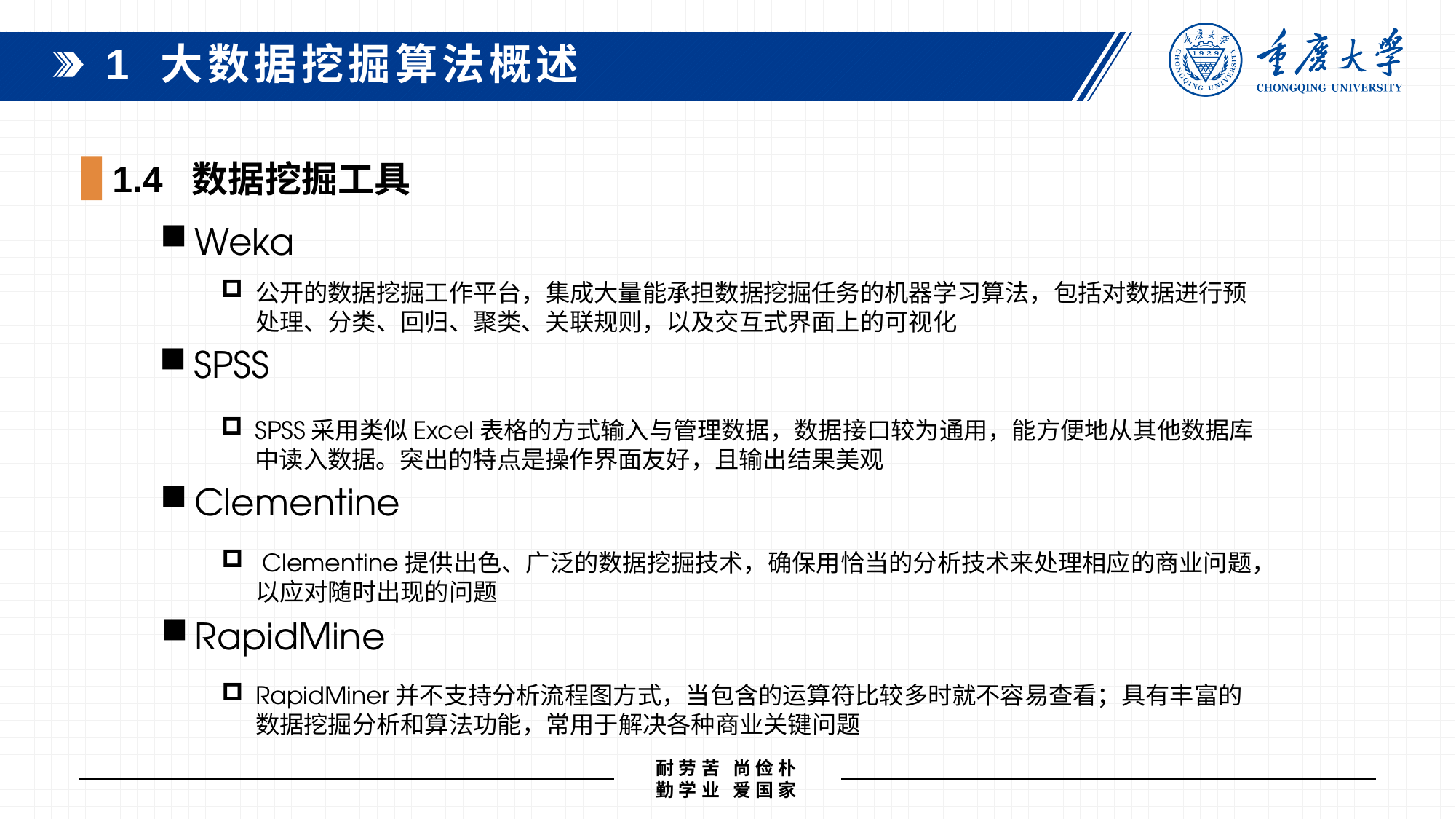

1 大数据挖掘算法概述
1.4  数据挖掘工具
Weka
公开的数据挖掘工作平台，集成大量能承担数据挖掘任务的机器学习算法，包括对数据进行预处理、分类、回归、聚类、关联规则，以及交互式界面上的可视化
SPSS
SPSS采用类似Excel表格的方式输入与管理数据，数据接口较为通用，能方便地从其他数据库中读入数据。突出的特点是操作界面友好，且输出结果美观
Clementine
 Clementine提供出色、广泛的数据挖掘技术，确保用恰当的分析技术来处理相应的商业问题，以应对随时出现的问题
RapidMiner
RapidMiner并不支持分析流程图方式，当包含的运算符比较多时就不容易查看；具有丰富的数据挖掘分析和算法功能，常用于解决各种商业关键问题